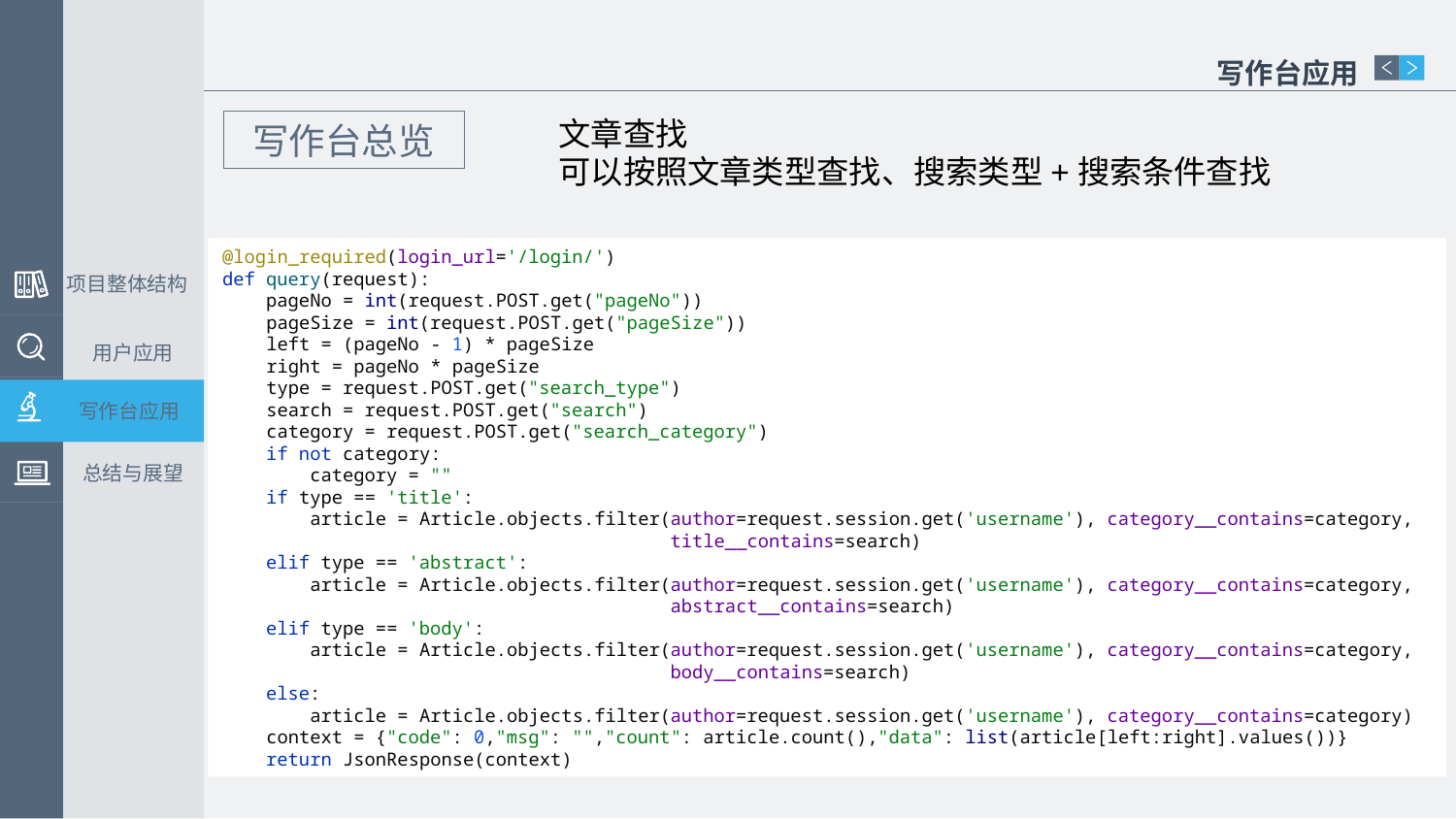

写作台应用

文章查找
可以按照文章类型查找、搜索类型+搜索条件查找
写作台总览
@login_required(login_url='/login/')
def query(request):
    pageNo = int(request.POST.get("pageNo"))
    pageSize = int(request.POST.get("pageSize"))
    left = (pageNo - 1) * pageSize
    right = pageNo * pageSize
    type = request.POST.get("search_type")
    search = request.POST.get("search")
    category = request.POST.get("search_category")
    if not category:
        category = ""
    if type == 'title':
        article = Article.objects.filter(author=request.session.get('username'), category__contains=category,
                                         title__contains=search)
    elif type == 'abstract':
        article = Article.objects.filter(author=request.session.get('username'), category__contains=category,
                                         abstract__contains=search)
    elif type == 'body':
        article = Article.objects.filter(author=request.session.get('username'), category__contains=category,
                                         body__contains=search)
    else:
        article = Article.objects.filter(author=request.session.get('username'), category__contains=category)
    context = {"code": 0,"msg": "","count": article.count(),"data": list(article[left:right].values())}
    return JsonResponse(context)
项目整体结构

用户应用

写作台应用

总结与展望